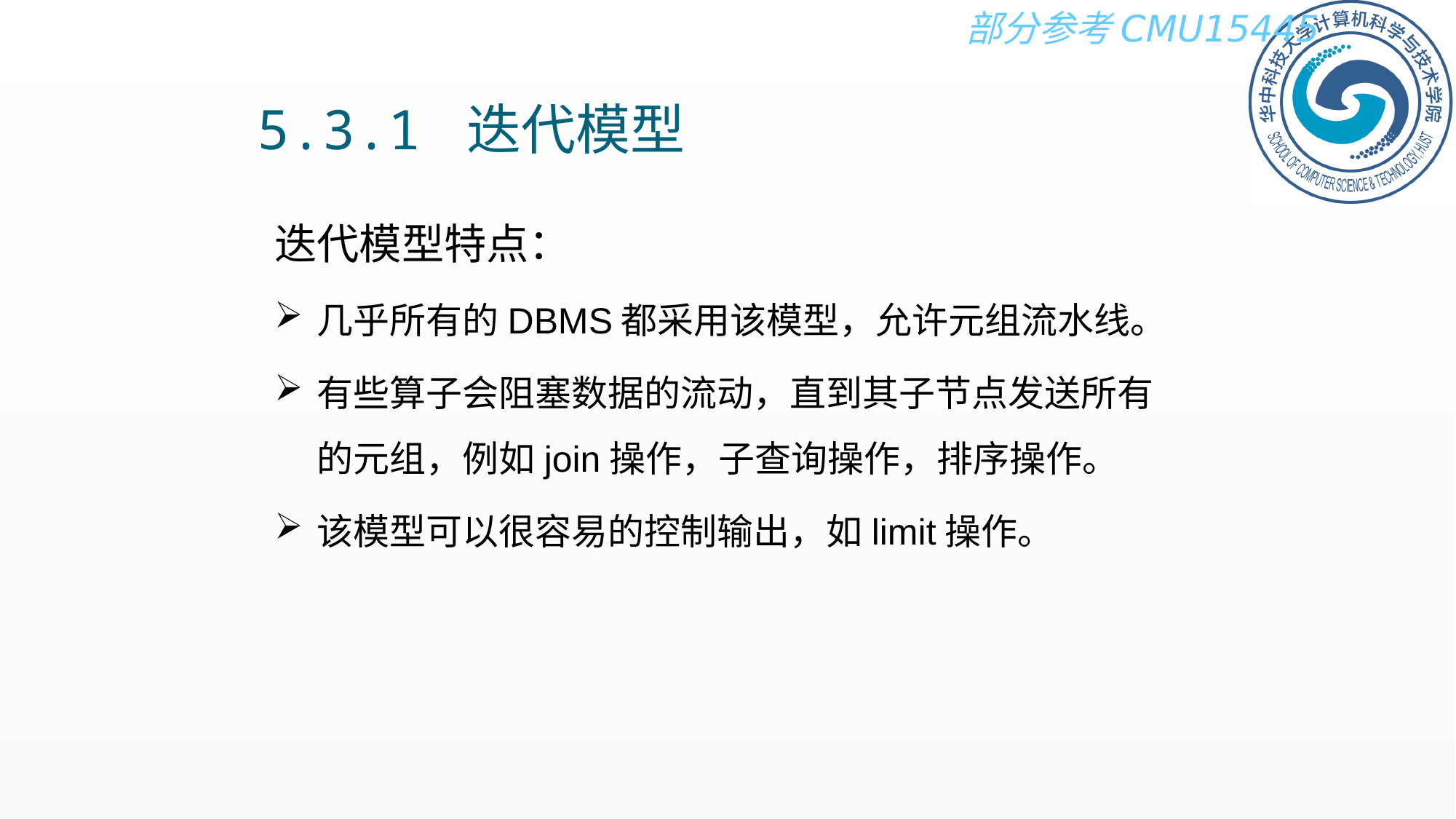

5.3.1 迭代模型
迭代模型特点：
几乎所有的DBMS都采用该模型，允许元组流水线。
有些算子会阻塞数据的流动，直到其子节点发送所有的元组，例如join操作，子查询操作，排序操作。
该模型可以很容易的控制输出，如limit操作。

144